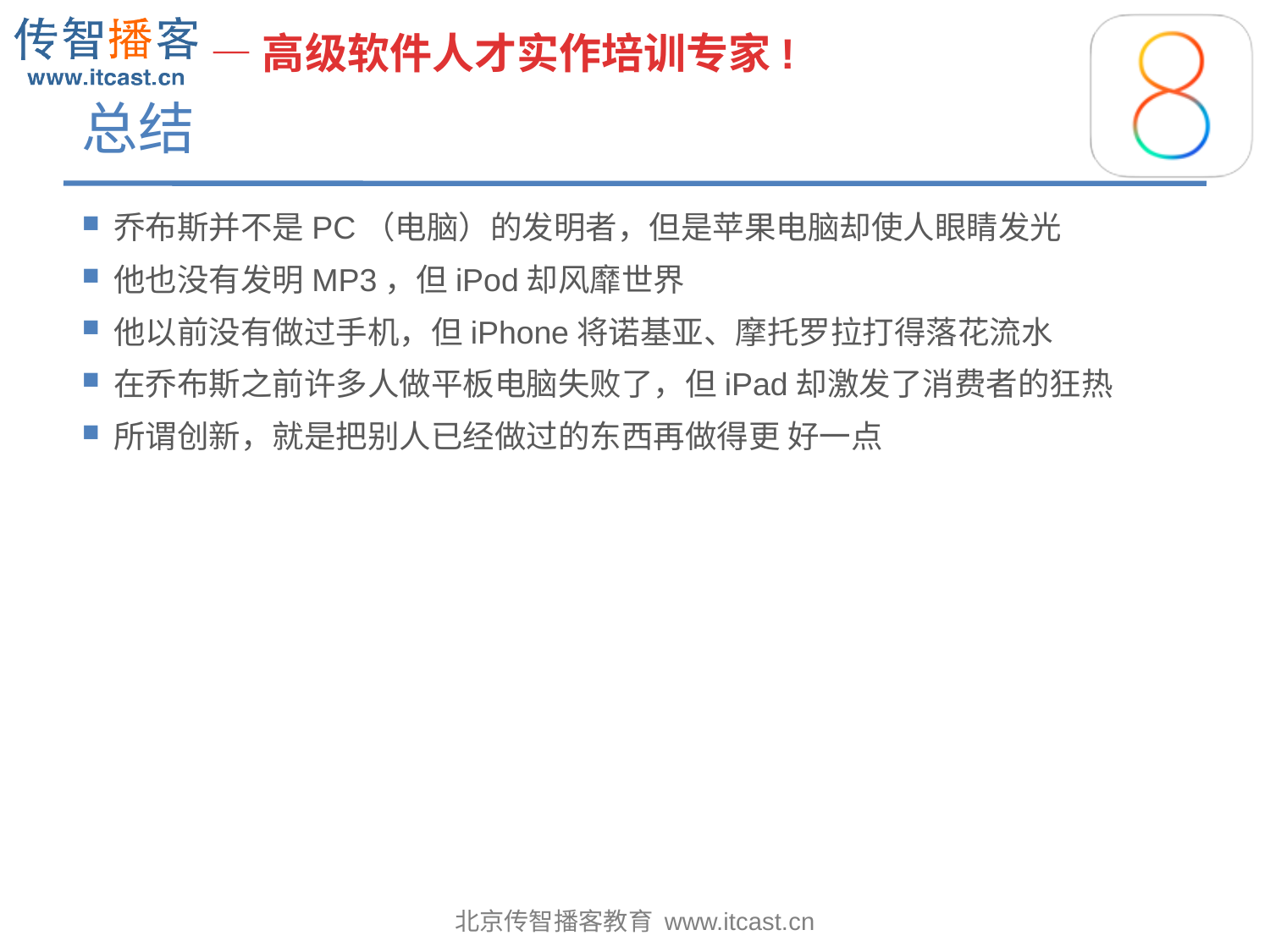

# 总结
乔布斯并不是PC（电脑）的发明者，但是苹果电脑却使人眼睛发光
他也没有发明MP3，但iPod却风靡世界
他以前没有做过手机，但iPhone将诺基亚、摩托罗拉打得落花流水
在乔布斯之前许多人做平板电脑失败了，但iPad却激发了消费者的狂热
所谓创新，就是把别人已经做过的东西再做得更 好一点